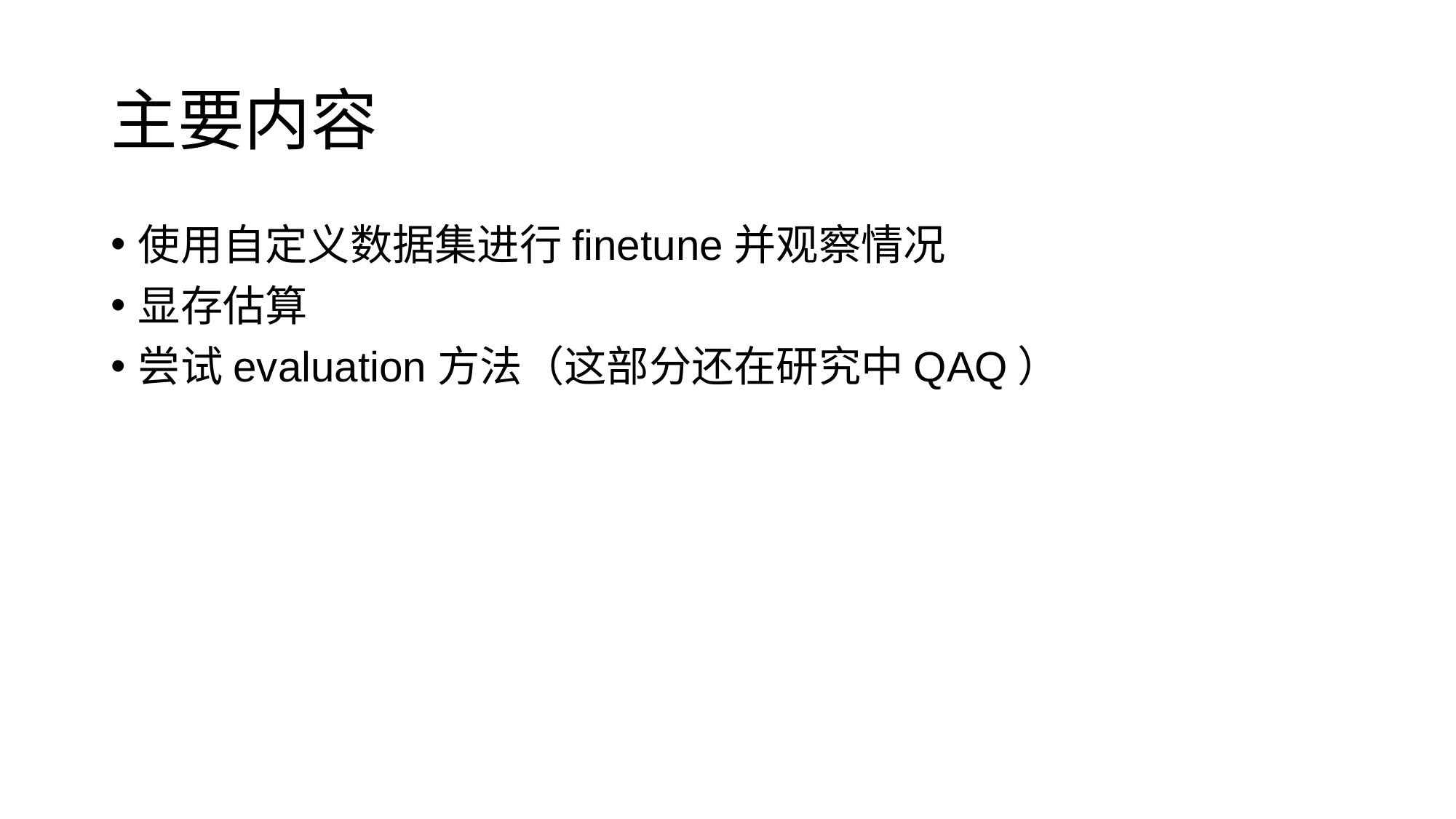

# 主要内容
使用自定义数据集进行finetune并观察情况
显存估算
尝试evaluation方法（这部分还在研究中QAQ）